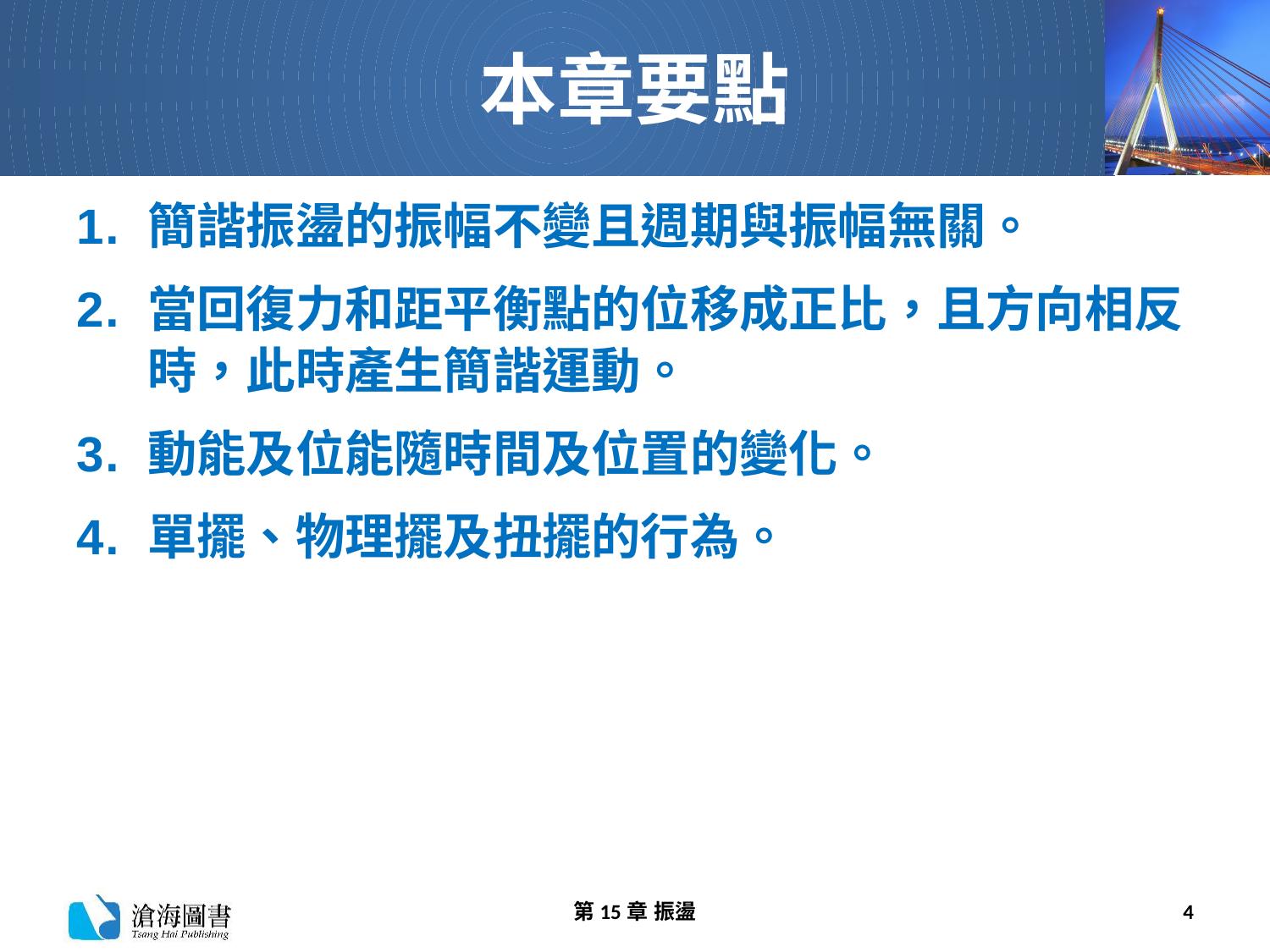

# 本章要點
簡諧振盪的振幅不變且週期與振幅無關。
當回復力和距平衡點的位移成正比，且方向相反時，此時產生簡諧運動。
動能及位能隨時間及位置的變化。
單擺、物理擺及扭擺的行為。

第15章 振盪
4